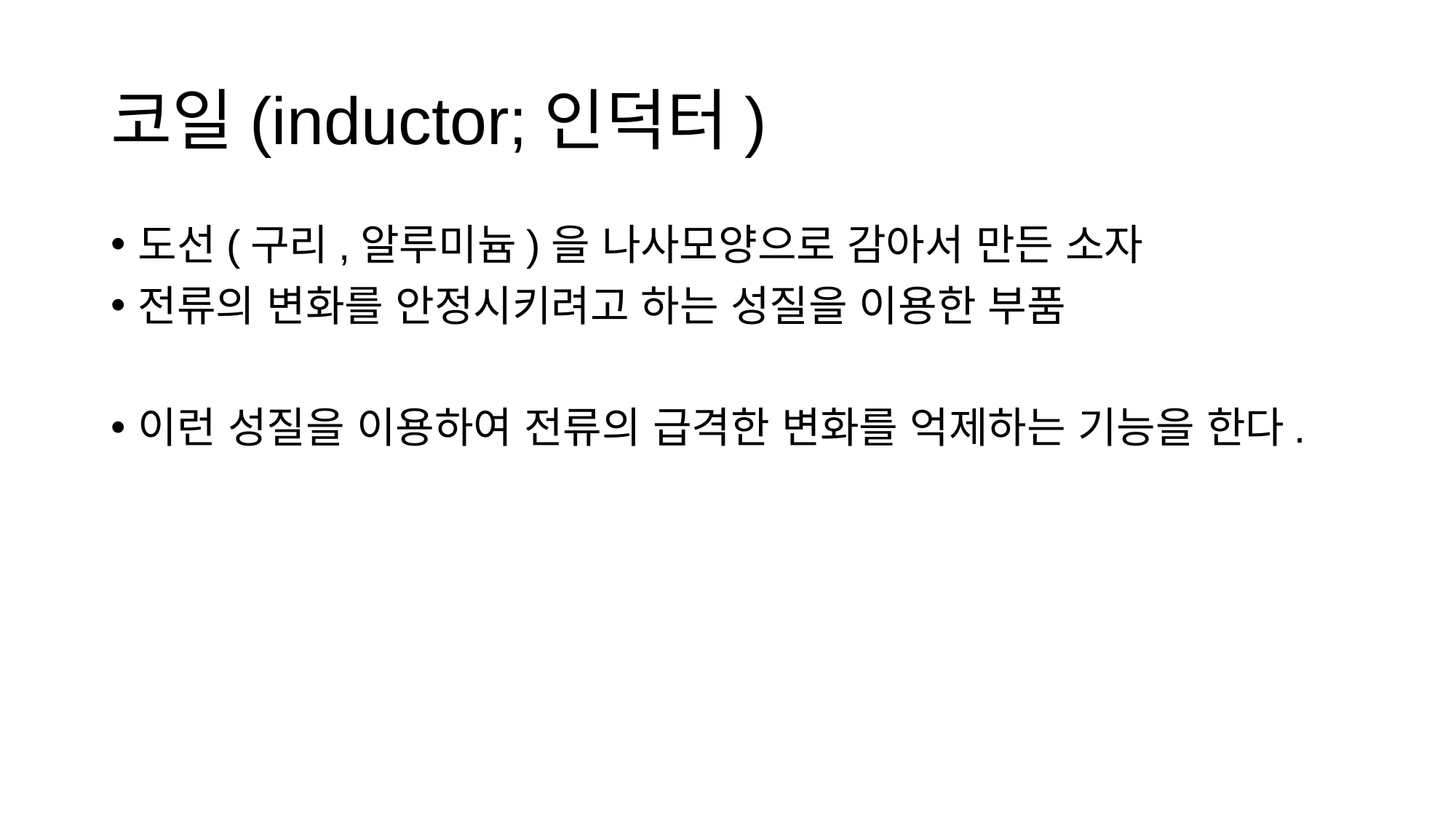

# 코일(inductor;인덕터)
도선(구리,알루미늄)을 나사모양으로 감아서 만든 소자
전류의 변화를 안정시키려고 하는 성질을 이용한 부품

이런 성질을 이용하여 전류의 급격한 변화를 억제하는 기능을 한다.